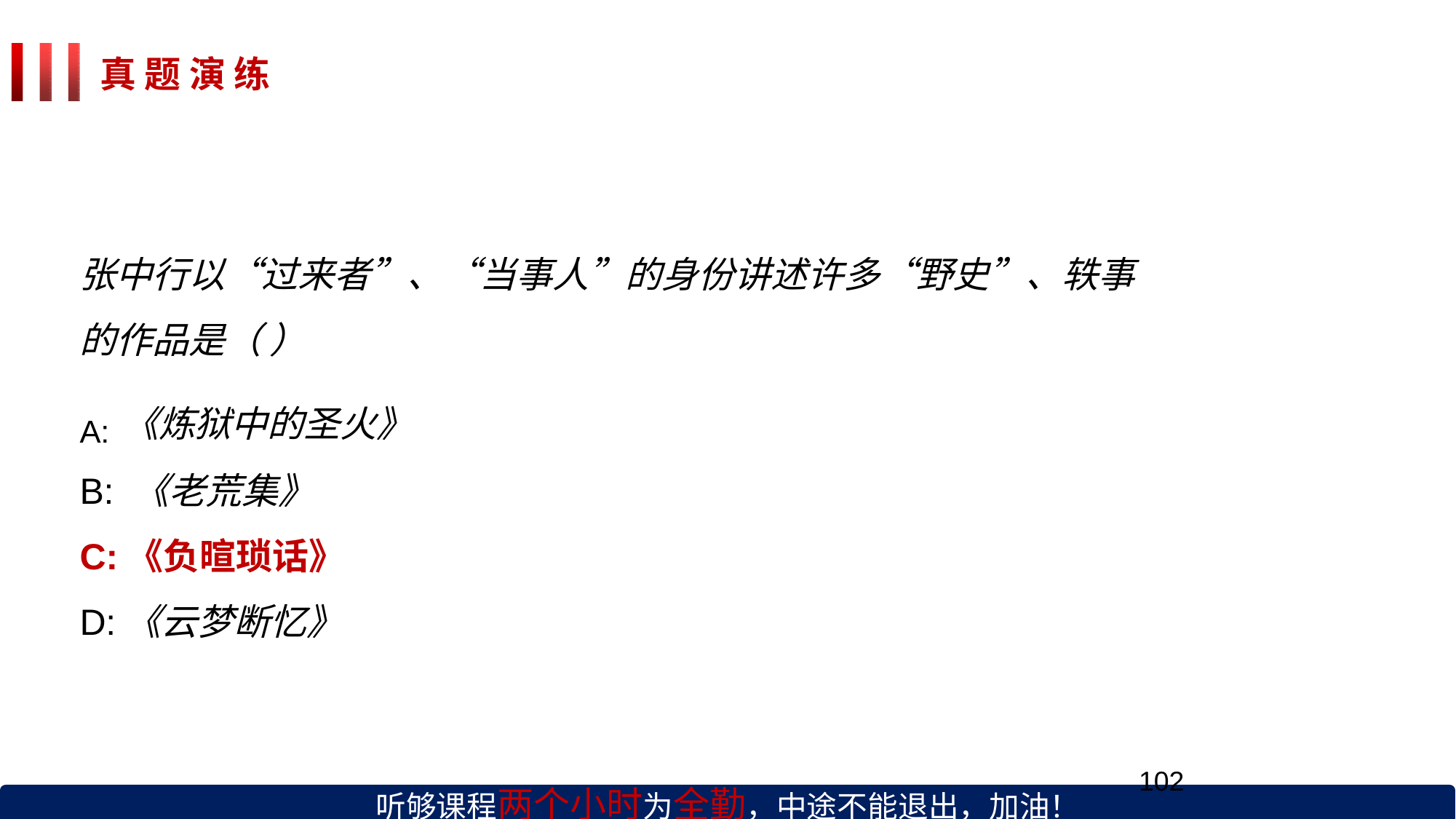

# 真 题 演 练
张中行以“过来者”、“当事人”的身份讲述许多“野史”、轶事 的作品是（ ）
A:《炼狱中的圣火》
B: 《老荒集》
C:《负暄琐话》
D:《云梦断忆》
102

听够课程两个小时为全勤，中途不能退出，加油！